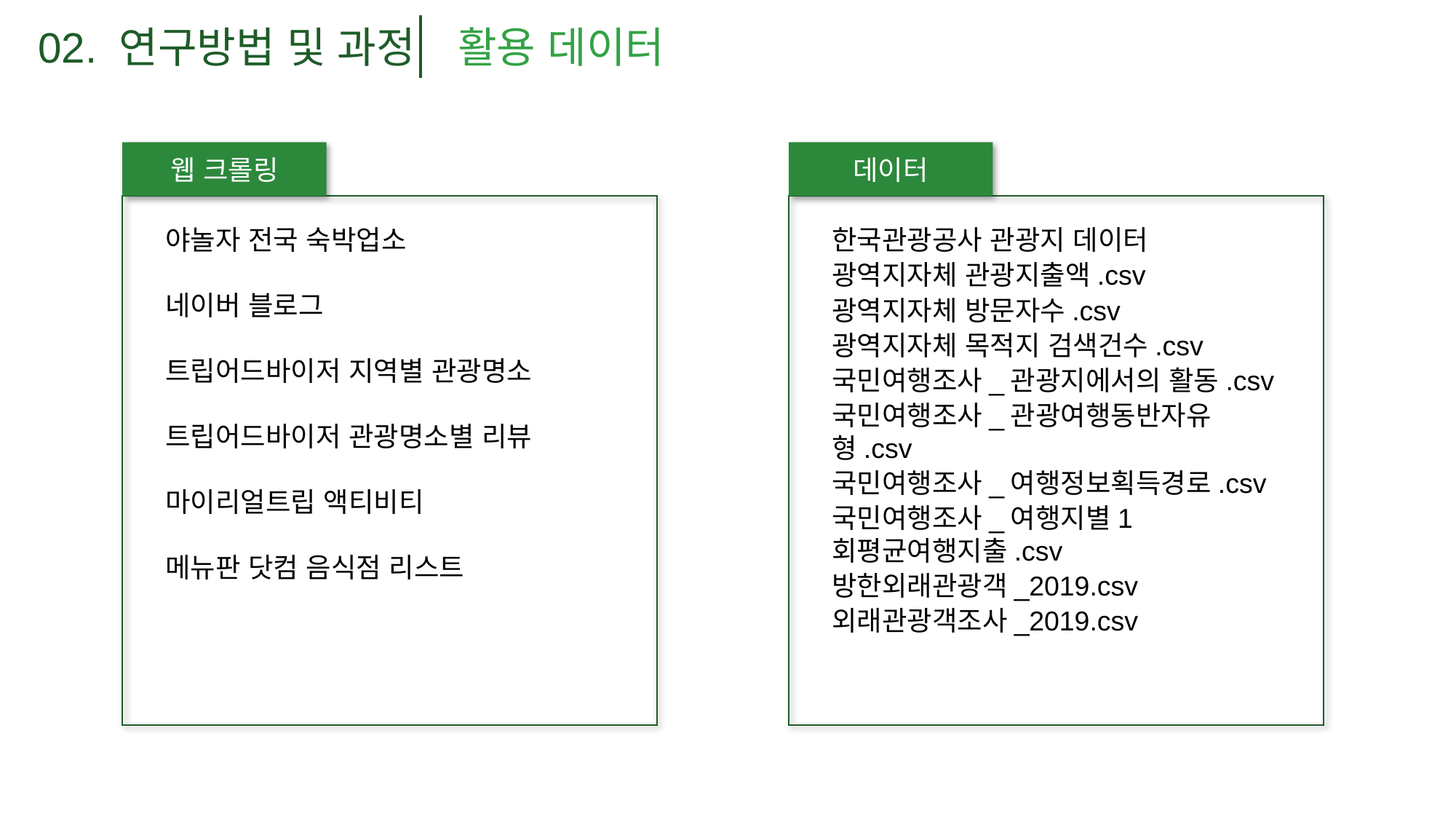

02. 연구방법 및 과정
활용 데이터
웹 크롤링
데이터

야놀자 전국 숙박업소

네이버 블로그

트립어드바이저 지역별 관광명소

트립어드바이저 관광명소별 리뷰

마이리얼트립 액티비티

메뉴판 닷컴 음식점 리스트

한국관광공사 관광지 데이터
광역지자체 관광지출액.csv
광역지자체 방문자수.csv
광역지자체 목적지 검색건수.csv
국민여행조사_관광지에서의 활동.csv
국민여행조사_관광여행동반자유형.csv
국민여행조사_여행정보획득경로.csv
국민여행조사_여행지별1회평균여행지출.csv
방한외래관광객_2019.csv
외래관광객조사_2019.csv